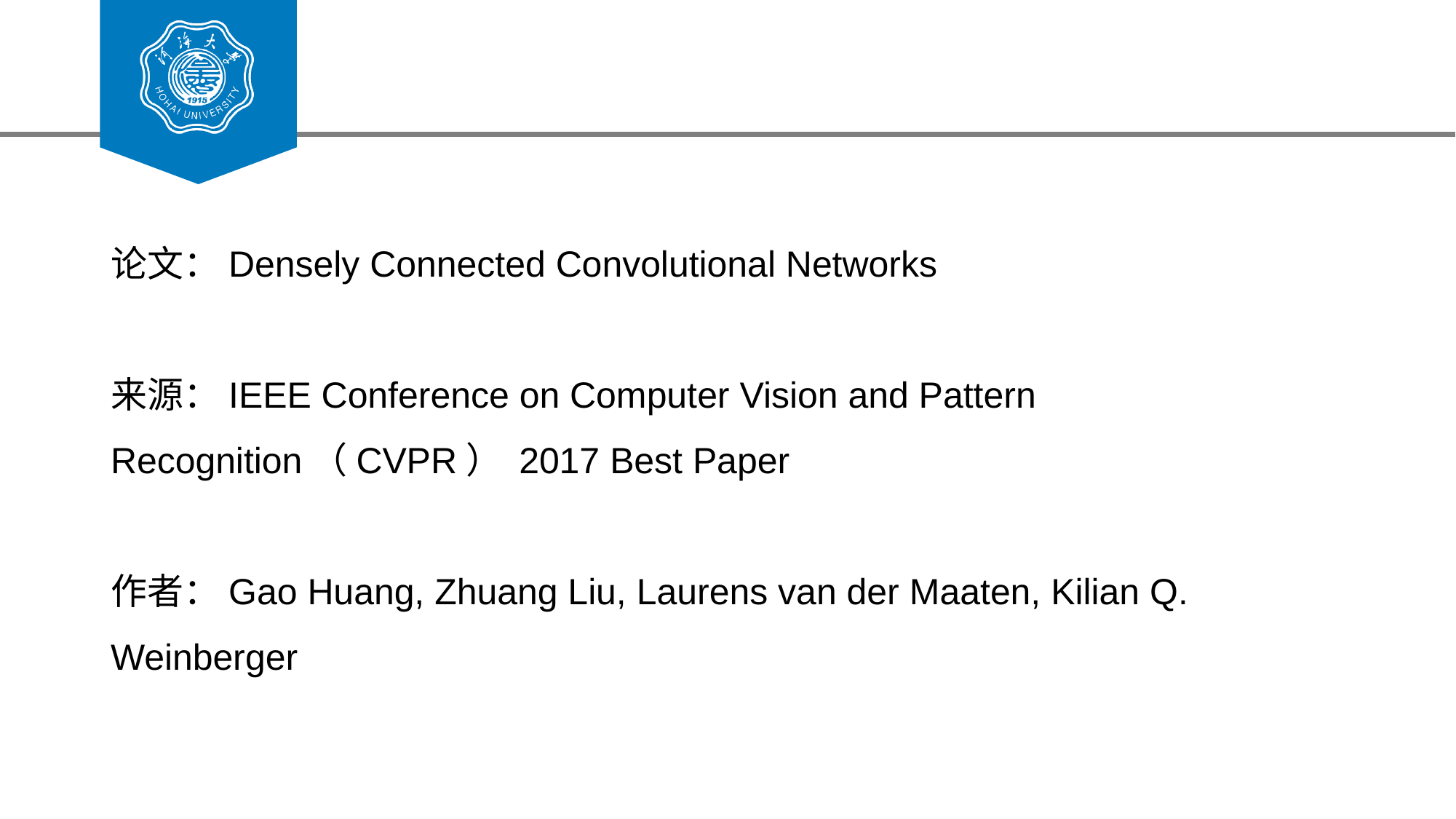

论文：Densely Connected Convolutional Networks

来源：IEEE Conference on Computer Vision and Pattern Recognition（CVPR） 2017 Best Paper

作者：Gao Huang, Zhuang Liu, Laurens van der Maaten, Kilian Q. Weinberger